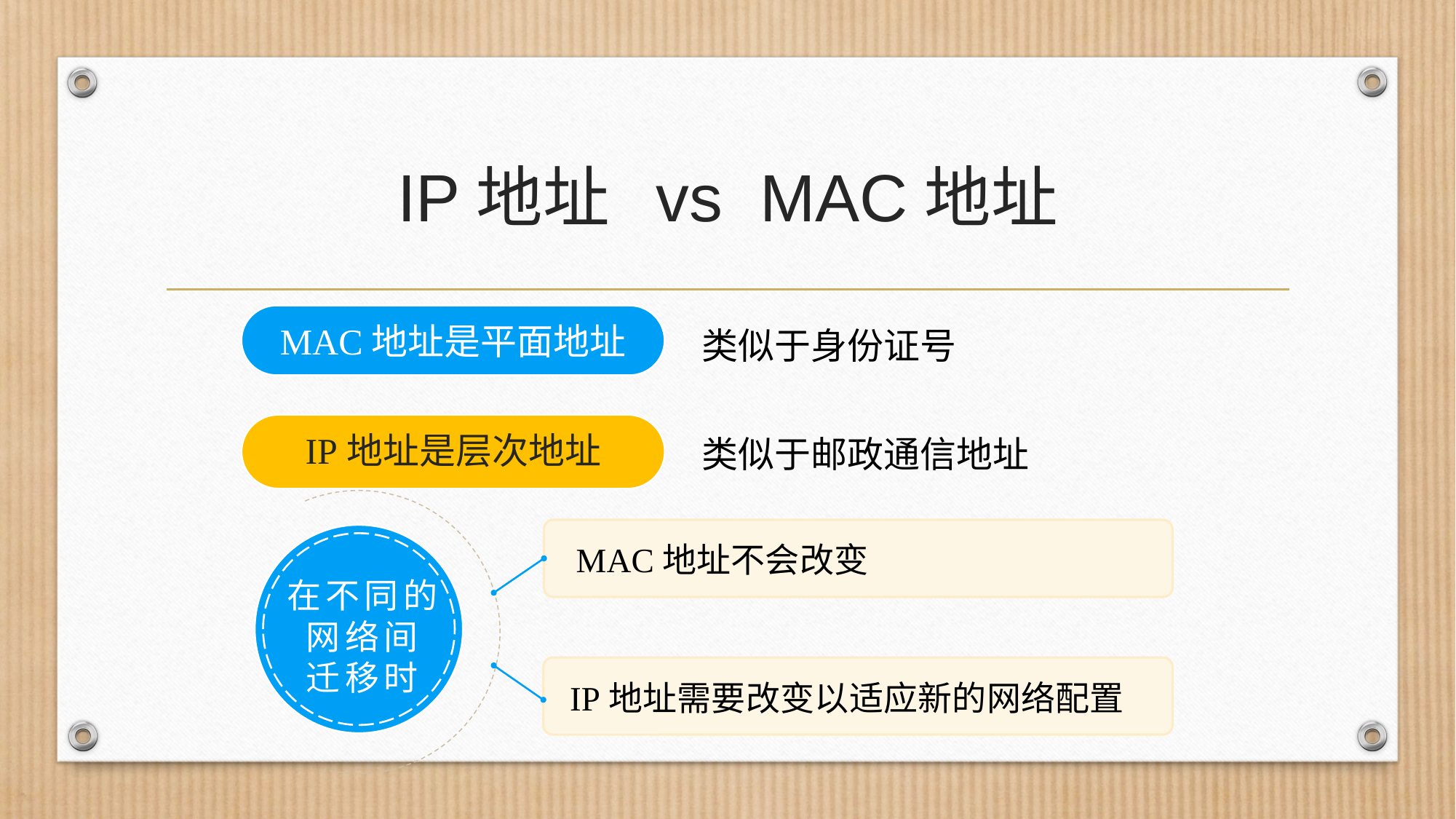

# IP地址  vs  MAC地址

MAC地址是平面地址
类似于身份证号

IP地址是层次地址
类似于邮政通信地址

MAC地址不会改变

在不同的
网络间
迁移时

IP地址需要改变以适应新的网络配置